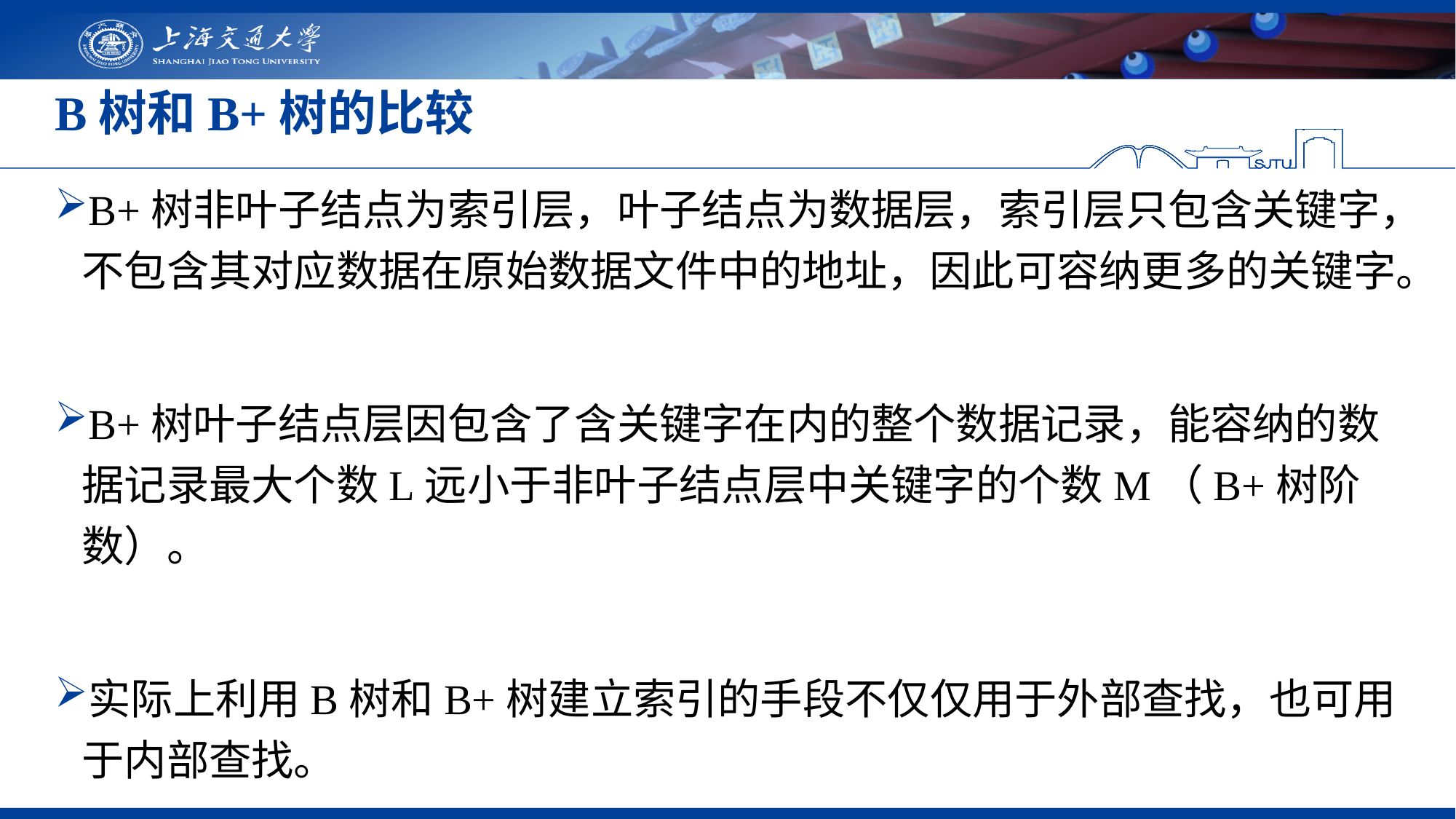

# B树和B+树的比较
B+树非叶子结点为索引层，叶子结点为数据层，索引层只包含关键字，不包含其对应数据在原始数据文件中的地址，因此可容纳更多的关键字。

B+树叶子结点层因包含了含关键字在内的整个数据记录，能容纳的数据记录最大个数L远小于非叶子结点层中关键字的个数M（B+树阶数）。

实际上利用B树和B+树建立索引的手段不仅仅用于外部查找，也可用于内部查找。